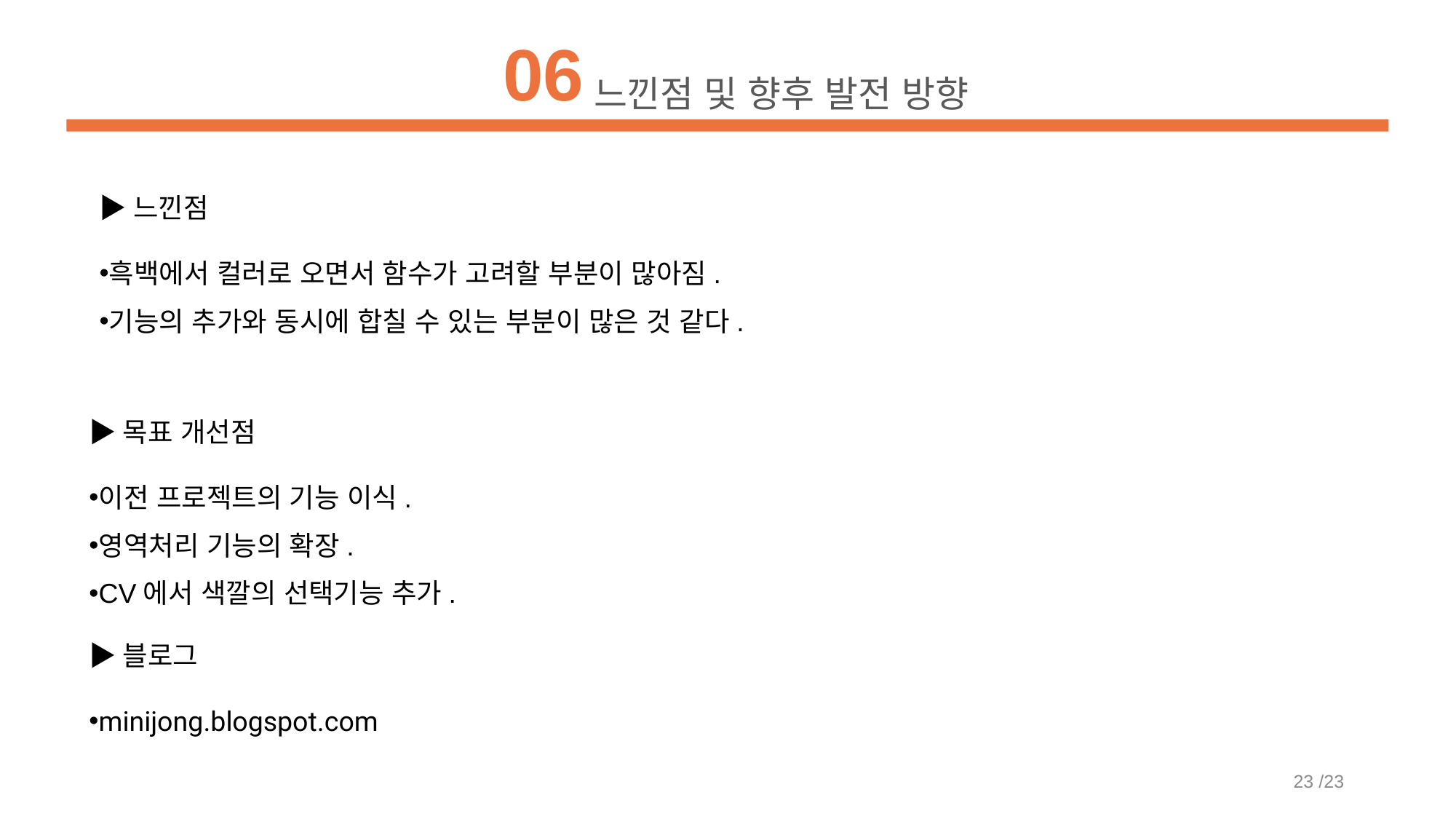

06

느낀점 및 향후 발전 방향

▶느낀점

흑백에서 컬러로 오면서 함수가 고려할 부분이 많아짐.
기능의 추가와 동시에 합칠 수 있는 부분이 많은 것 같다.

▶목표 개선점

이전 프로젝트의 기능 이식.
영역처리 기능의 확장.
CV에서 색깔의 선택기능 추가.
▶블로그

minijong.blogspot.com
23 /23